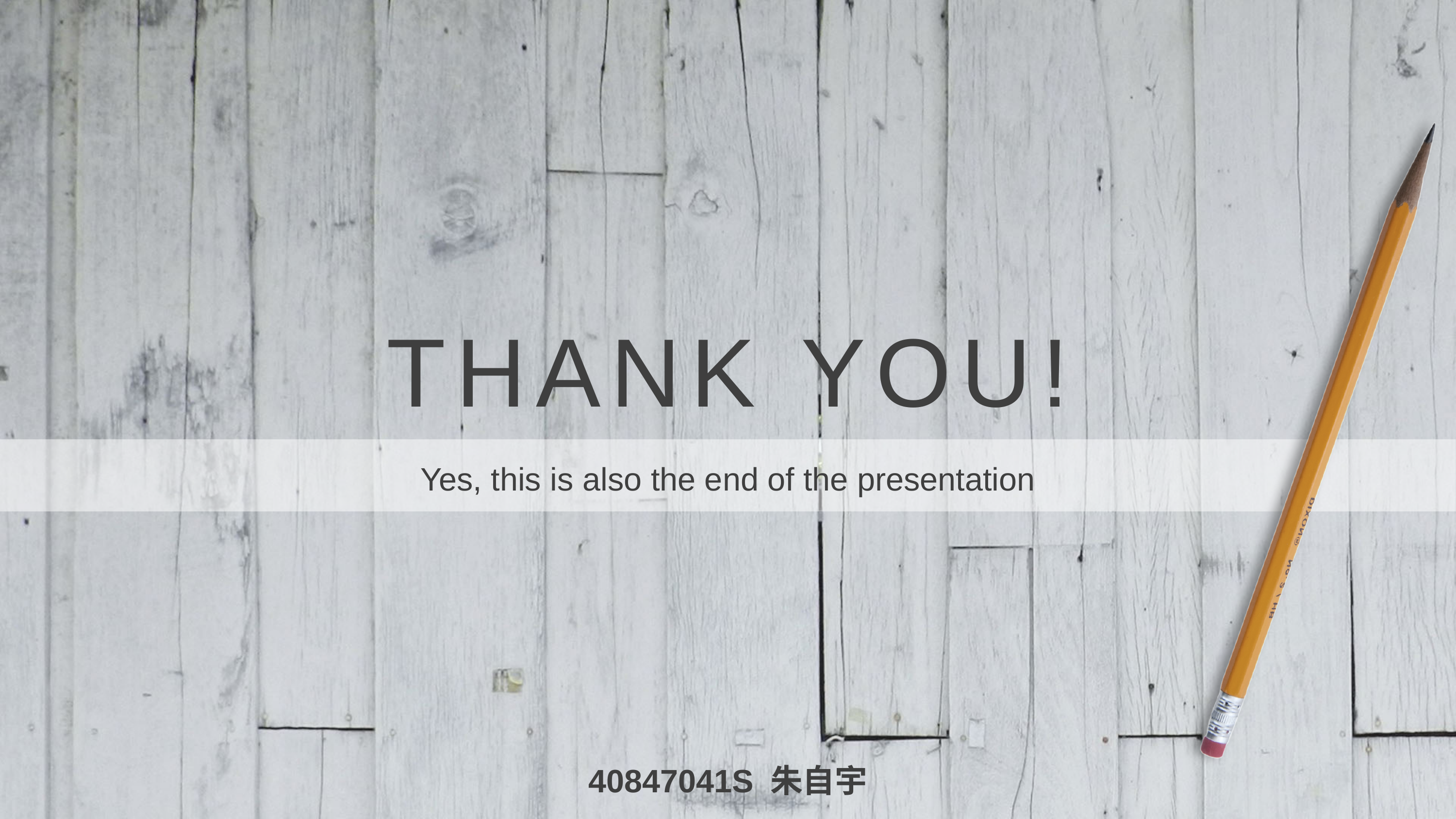

# THANK YOU!
Yes, this is also the end of the presentation
40847041S 朱自宇